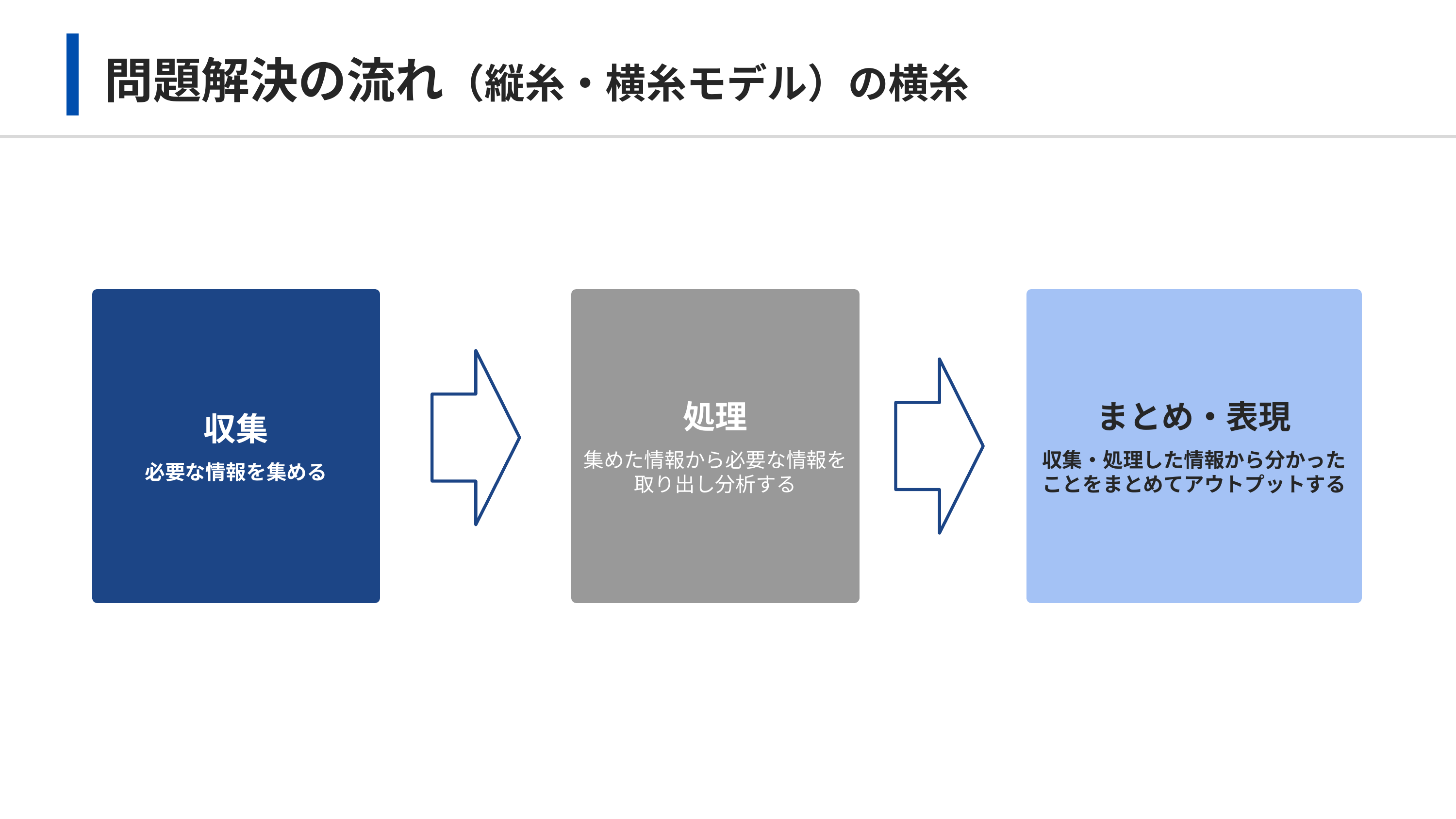

# 問題解決の流れ（縦糸・横糸モデル）の横糸

収集
必要な情報を集める
処理
集めた情報から必要な情報を
取り出し分析する
まとめ・表現
収集・処理した情報から分かったことをまとめてアウトプットする